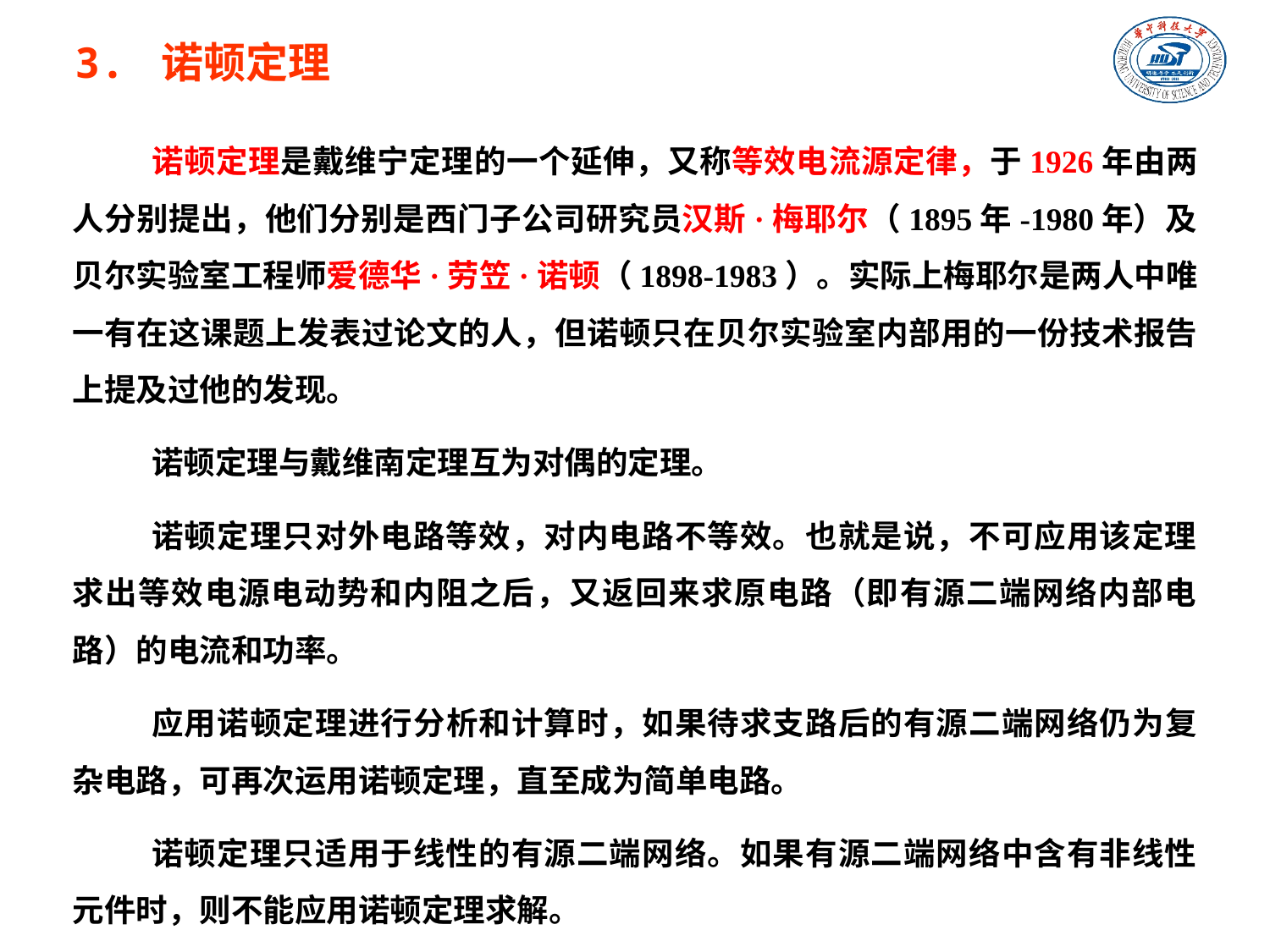

3. 诺顿定理
诺顿定理是戴维宁定理的一个延伸，又称等效电流源定律，于1926年由两人分别提出，他们分别是西门子公司研究员汉斯·梅耶尔（1895年-1980年）及贝尔实验室工程师爱德华·劳笠·诺顿（1898-1983）。实际上梅耶尔是两人中唯一有在这课题上发表过论文的人，但诺顿只在贝尔实验室内部用的一份技术报告上提及过他的发现。
诺顿定理与戴维南定理互为对偶的定理。
诺顿定理只对外电路等效，对内电路不等效。也就是说，不可应用该定理求出等效电源电动势和内阻之后，又返回来求原电路（即有源二端网络内部电路）的电流和功率。
应用诺顿定理进行分析和计算时，如果待求支路后的有源二端网络仍为复杂电路，可再次运用诺顿定理，直至成为简单电路。
诺顿定理只适用于线性的有源二端网络。如果有源二端网络中含有非线性元件时，则不能应用诺顿定理求解。